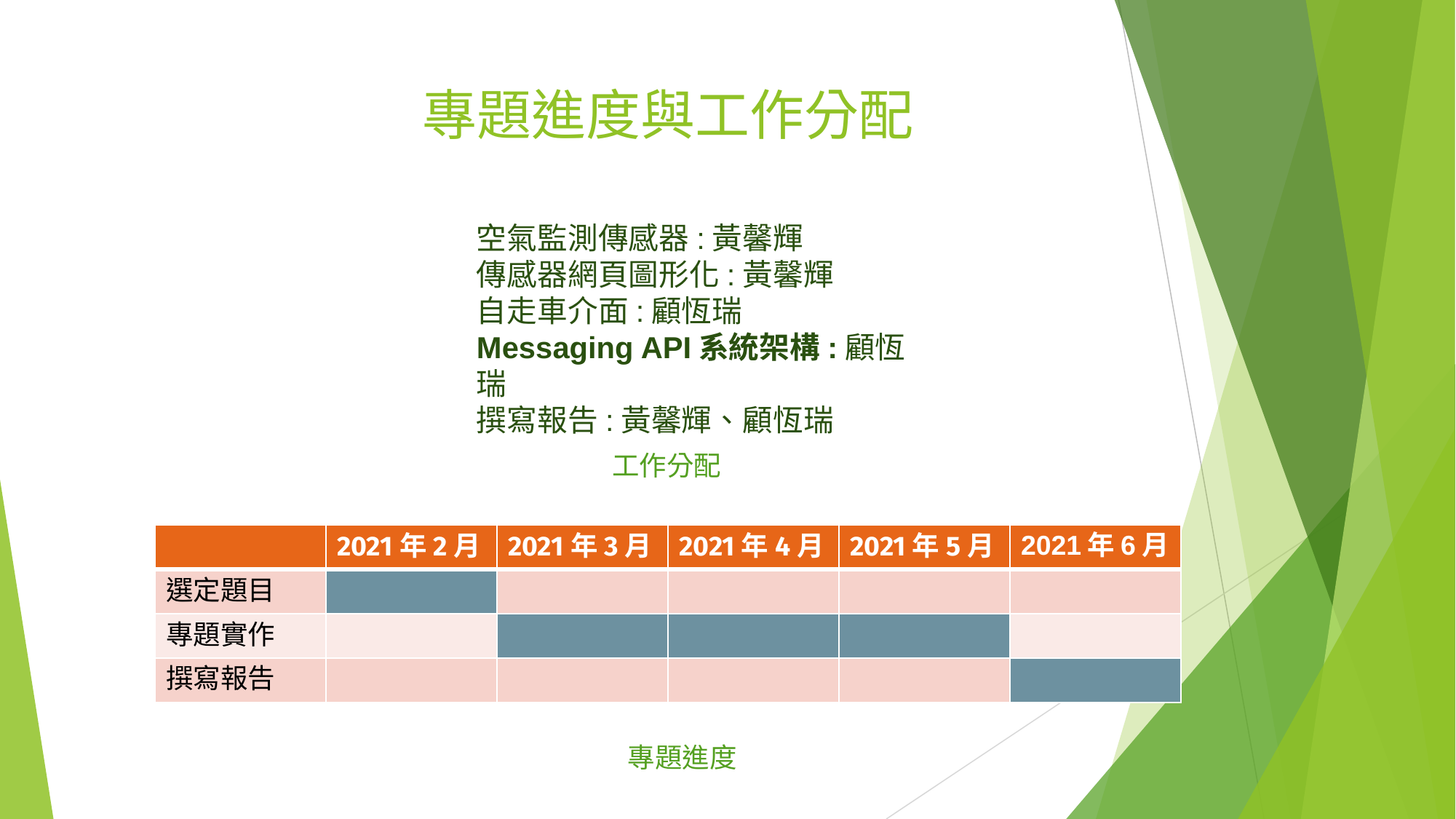

# 專題進度與工作分配
空氣監測傳感器:黃馨輝
傳感器網頁圖形化:黃馨輝
自走車介面:顧恆瑞
Messaging API系統架構:顧恆瑞
撰寫報告:黃馨輝、顧恆瑞
工作分配
|  | 2021年2月 | 2021年3月 | 2021年4月 | 2021年5月 | 2021年6月 |
| --- | --- | --- | --- | --- | --- |
| 選定題目 |  |  |  |  |  |
| 專題實作 |  |  |  |  |  |
| 撰寫報告 |  |  |  |  |  |
專題進度